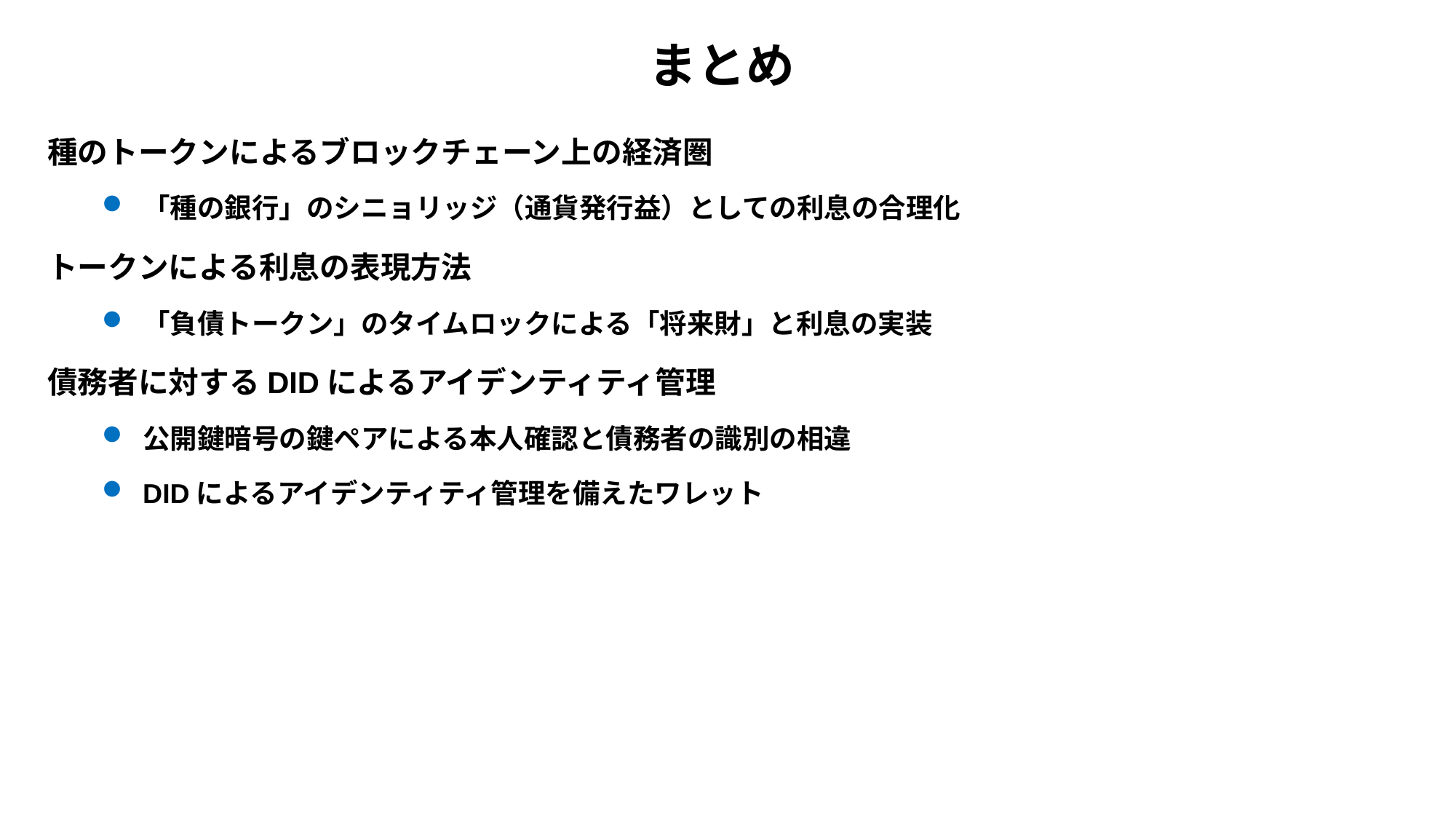

# まとめ
種のトークンによるブロックチェーン上の経済圏
「種の銀行」のシニョリッジ（通貨発行益）としての利息の合理化
トークンによる利息の表現方法
「負債トークン」のタイムロックによる「将来財」と利息の実装
債務者に対するDIDによるアイデンティティ管理
公開鍵暗号の鍵ペアによる本人確認と債務者の識別の相違
DIDによるアイデンティティ管理を備えたワレット